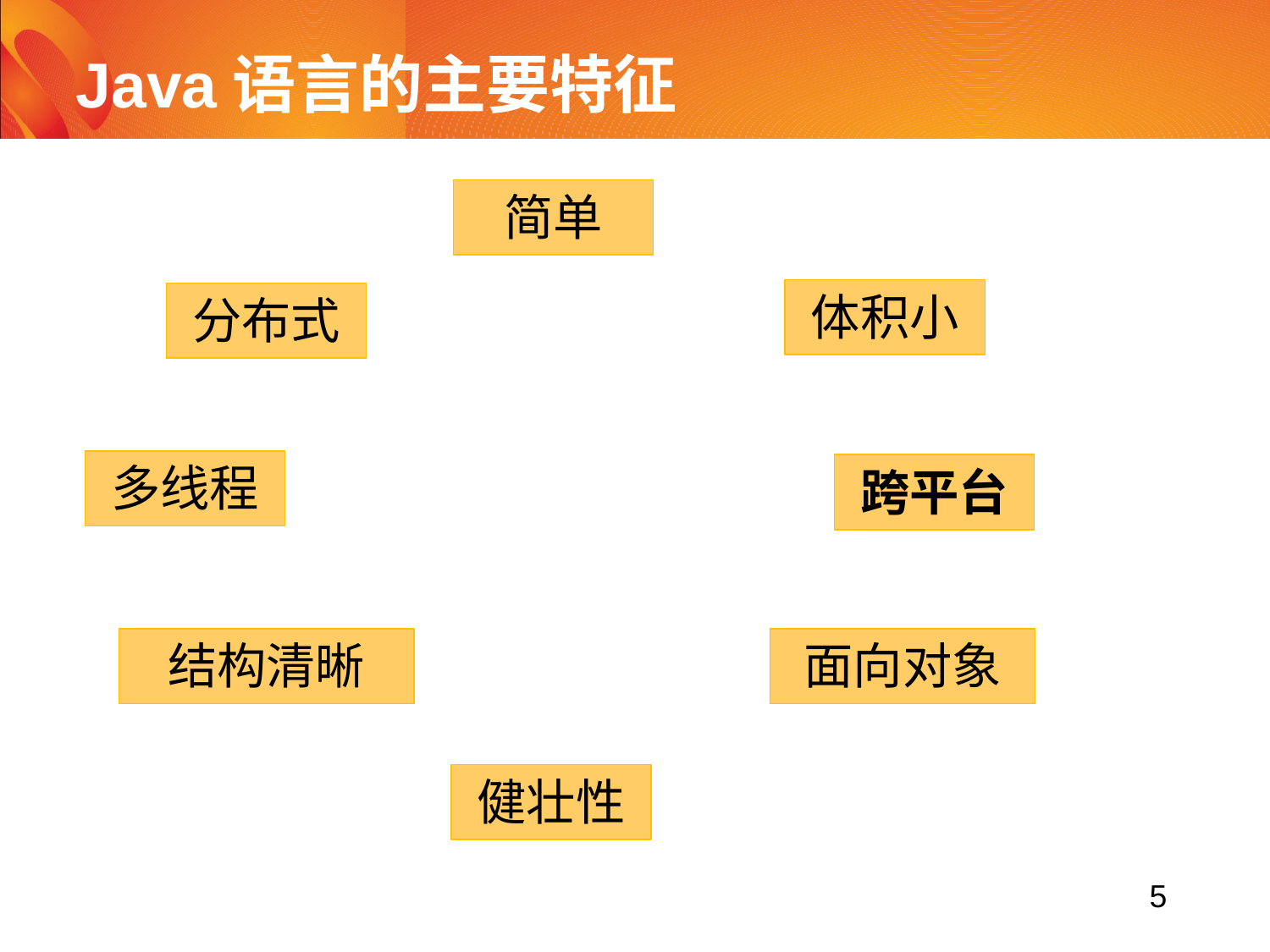

Java语言的主要特征
简单
体积小
分布式
多线程
跨平台
结构清晰
面向对象
健壮性